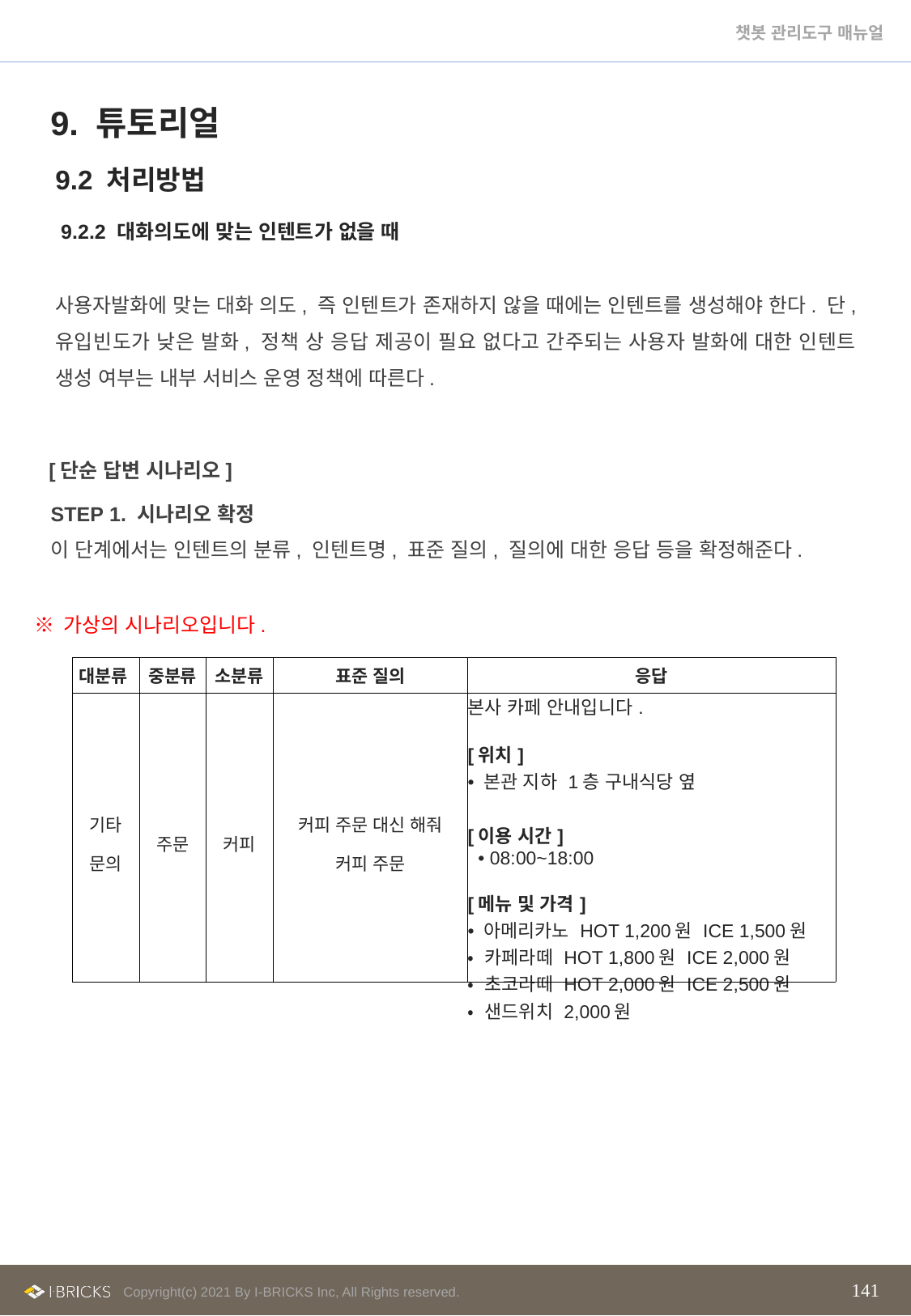

9. 튜토리얼
9.2 처리방법
 9.2.2 대화의도에 맞는 인텐트가 없을 때
사용자발화에 맞는 대화 의도, 즉 인텐트가 존재하지 않을 때에는 인텐트를 생성해야 한다. 단, 유입빈도가 낮은 발화, 정책 상 응답 제공이 필요 없다고 간주되는 사용자 발화에 대한 인텐트 생성 여부는 내부 서비스 운영 정책에 따른다.
[단순 답변 시나리오]
STEP 1. 시나리오 확정
이 단계에서는 인텐트의 분류, 인텐트명, 표준 질의, 질의에 대한 응답 등을 확정해준다.
※ 가상의 시나리오입니다.
| 대분류 | 중분류 | 소분류 | 표준 질의 | 응답 |
| --- | --- | --- | --- | --- |
| 기타 문의 | 주문 | 커피 | 커피 주문 대신 해줘 커피 주문 | 본사 카페 안내입니다. [위치] • 본관 지하 1층 구내식당 옆 [이용 시간]   • 08:00~18:00 [메뉴 및 가격] • 아메리카노 HOT 1,200원 ICE 1,500원 • 카페라떼 HOT 1,800원 ICE 2,000원 • 초코라떼 HOT 2,000원 ICE 2,500원 • 샌드위치 2,000원 |
141